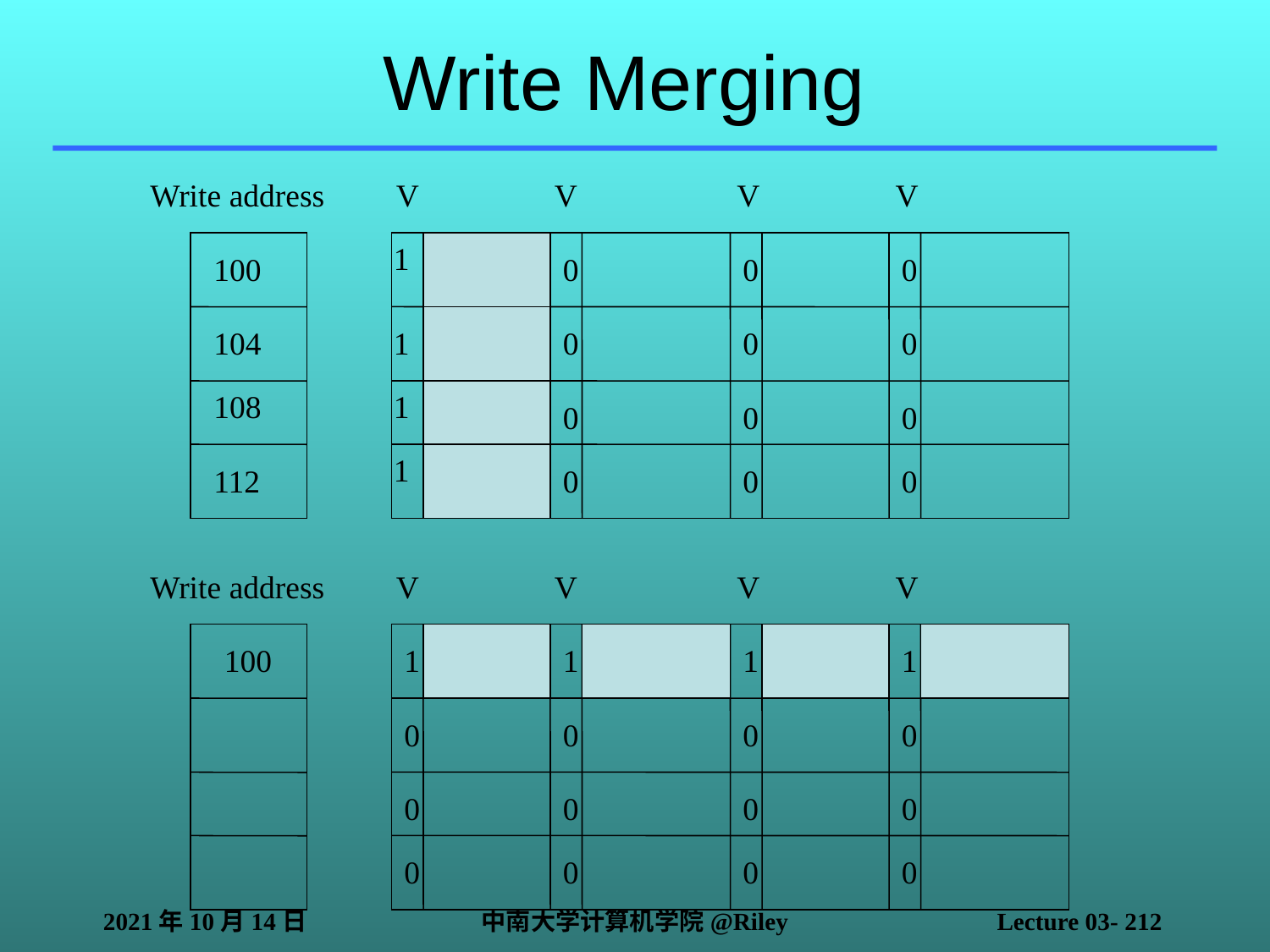

# Write Merging

Write address         V                 V                    V                 V

1

100
0
0
0

104
1
0
0
0

108
1

0
0
0

1

112
0
0
0
Write address         V                 V                    V                 V

100

1
1
1
1

0
0
0
0

0
0
0
0

0
0
0
0
2021年10月14日
中南大学计算机学院@Riley
Lecture 03- 212